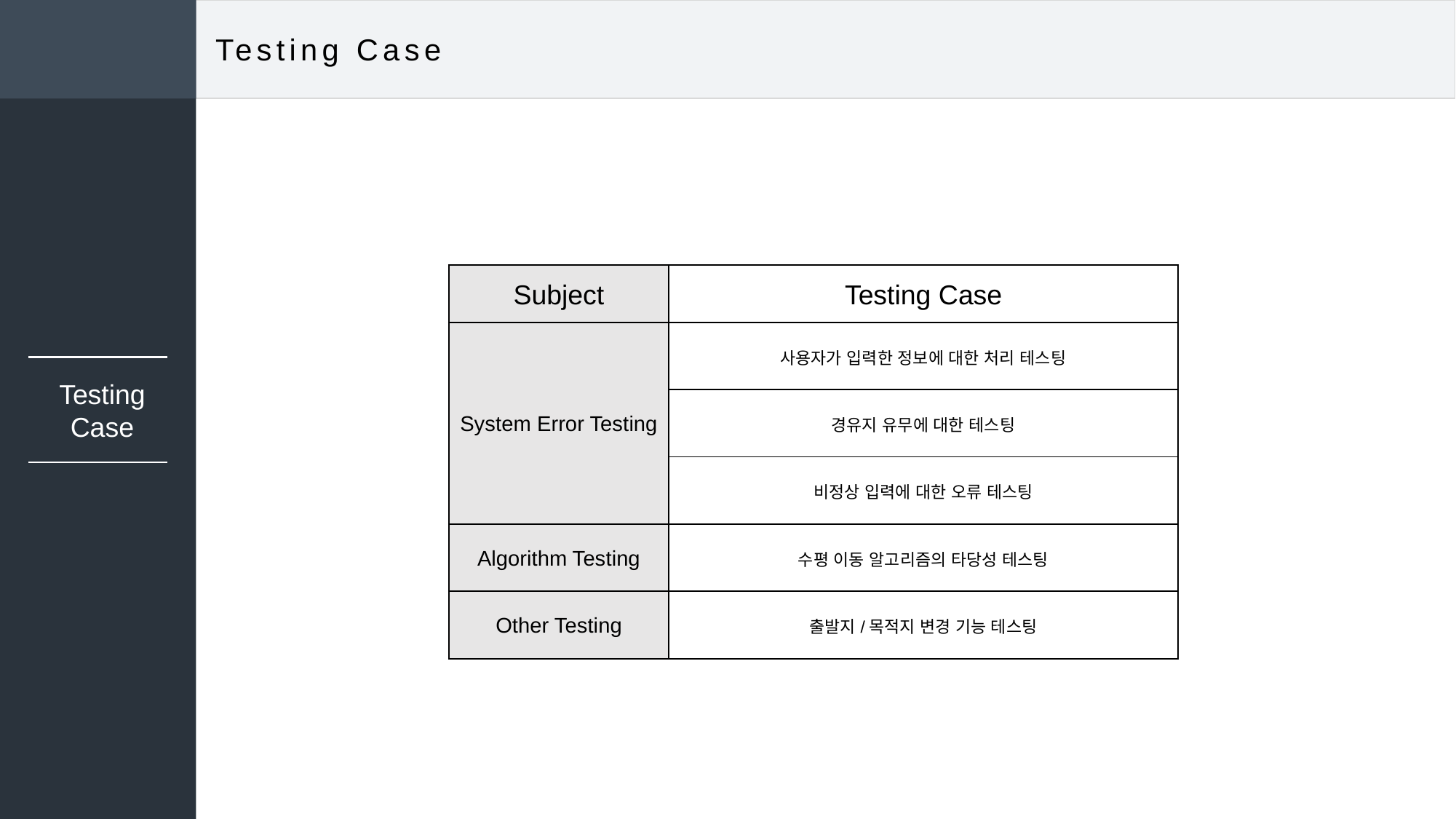

Testing Case
| Subject | Testing Case |
| --- | --- |
| System Error Testing | 사용자가 입력한 정보에 대한 처리 테스팅 |
|  | 경유지 유무에 대한 테스팅 |
|  | 비정상 입력에 대한 오류 테스팅 |
| Algorithm Testing | 수평 이동 알고리즘의 타당성 테스팅 |
| Other Testing | 출발지/목적지 변경 기능 테스팅 |
Testing
Case